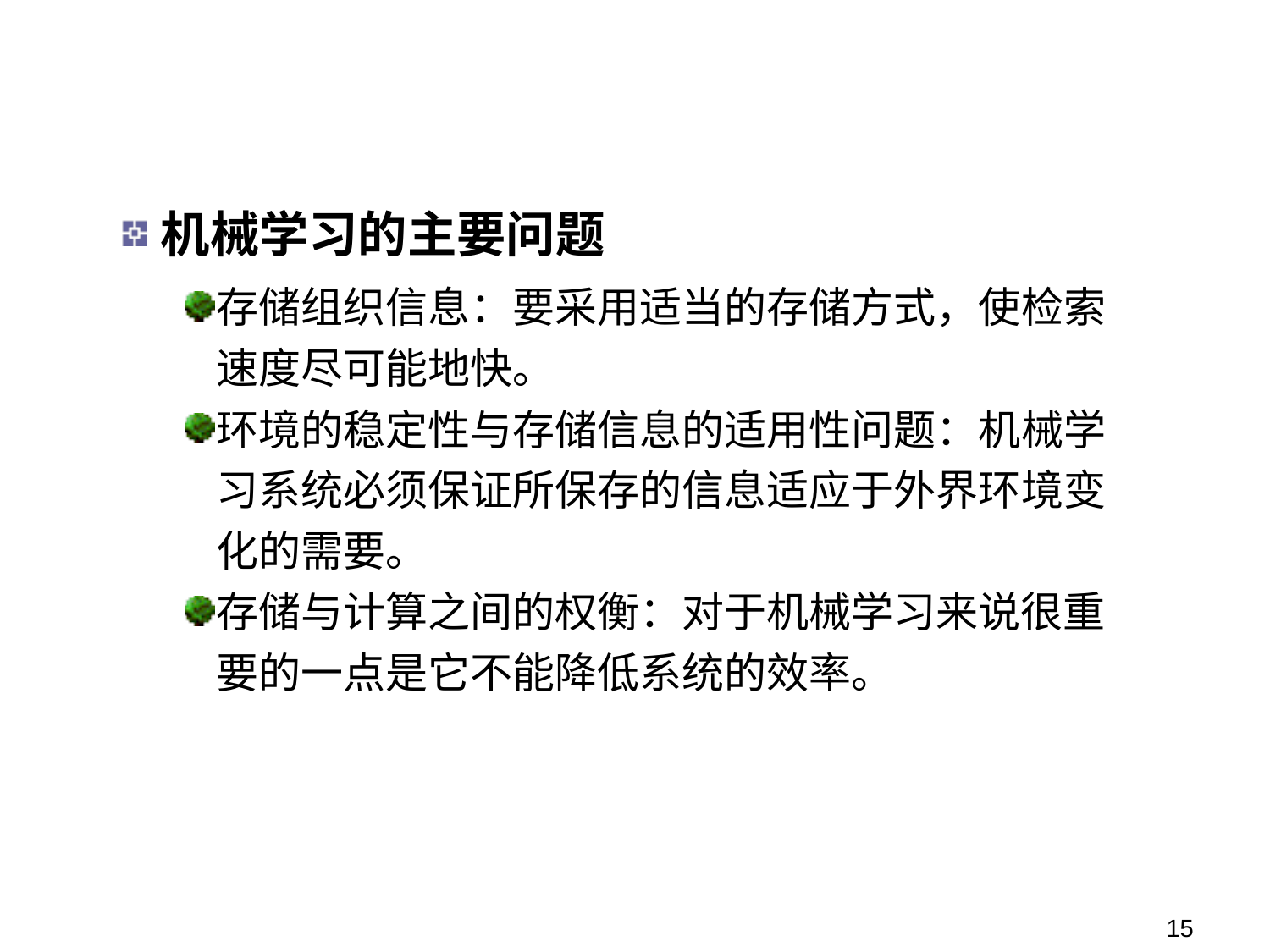

机械学习的主要问题
存储组织信息：要采用适当的存储方式，使检索速度尽可能地快。
环境的稳定性与存储信息的适用性问题：机械学习系统必须保证所保存的信息适应于外界环境变化的需要。
存储与计算之间的权衡：对于机械学习来说很重要的一点是它不能降低系统的效率。
15